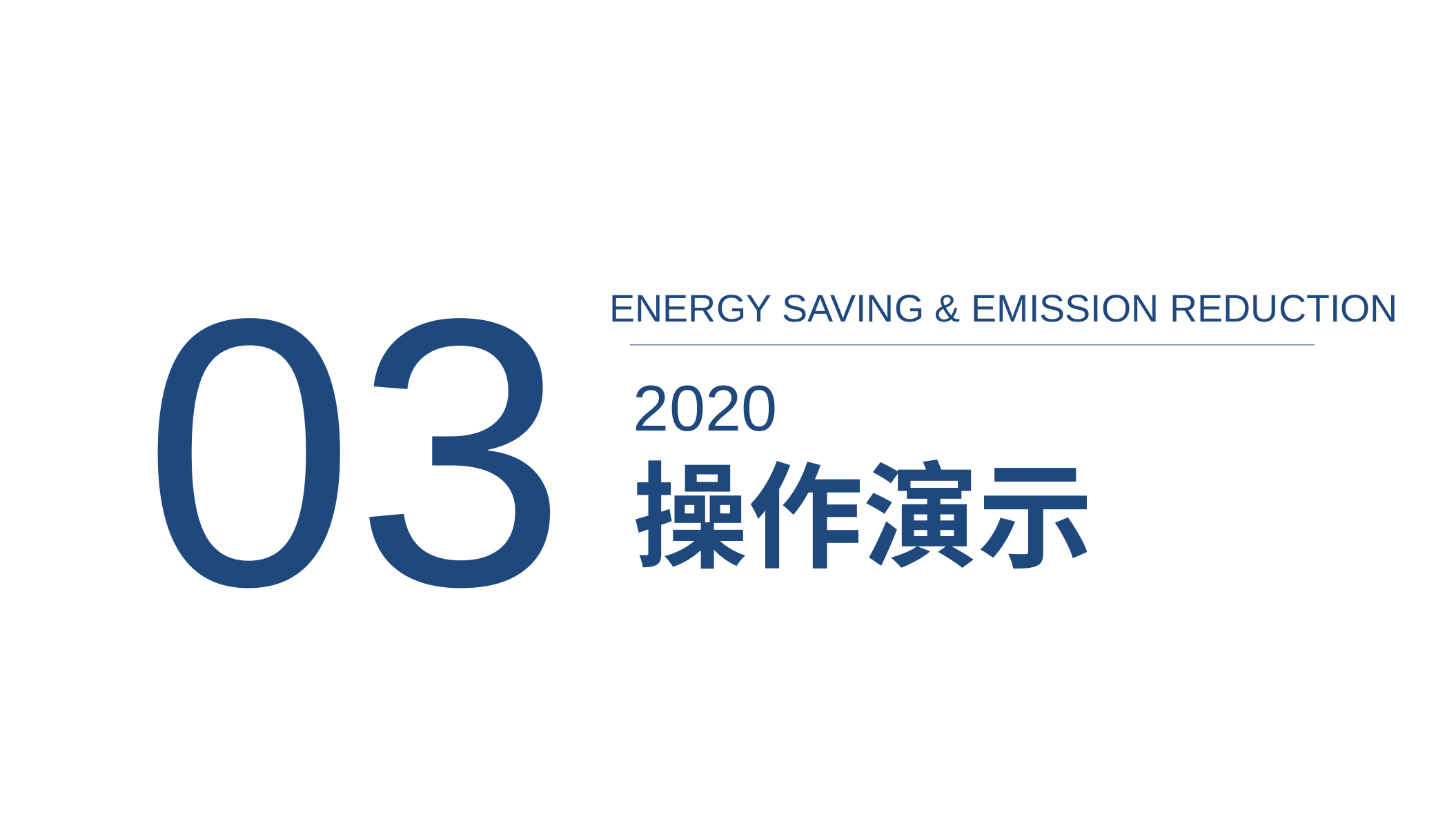

03
ENERGY SAVING & EMISSION REDUCTION

2020
操作演示